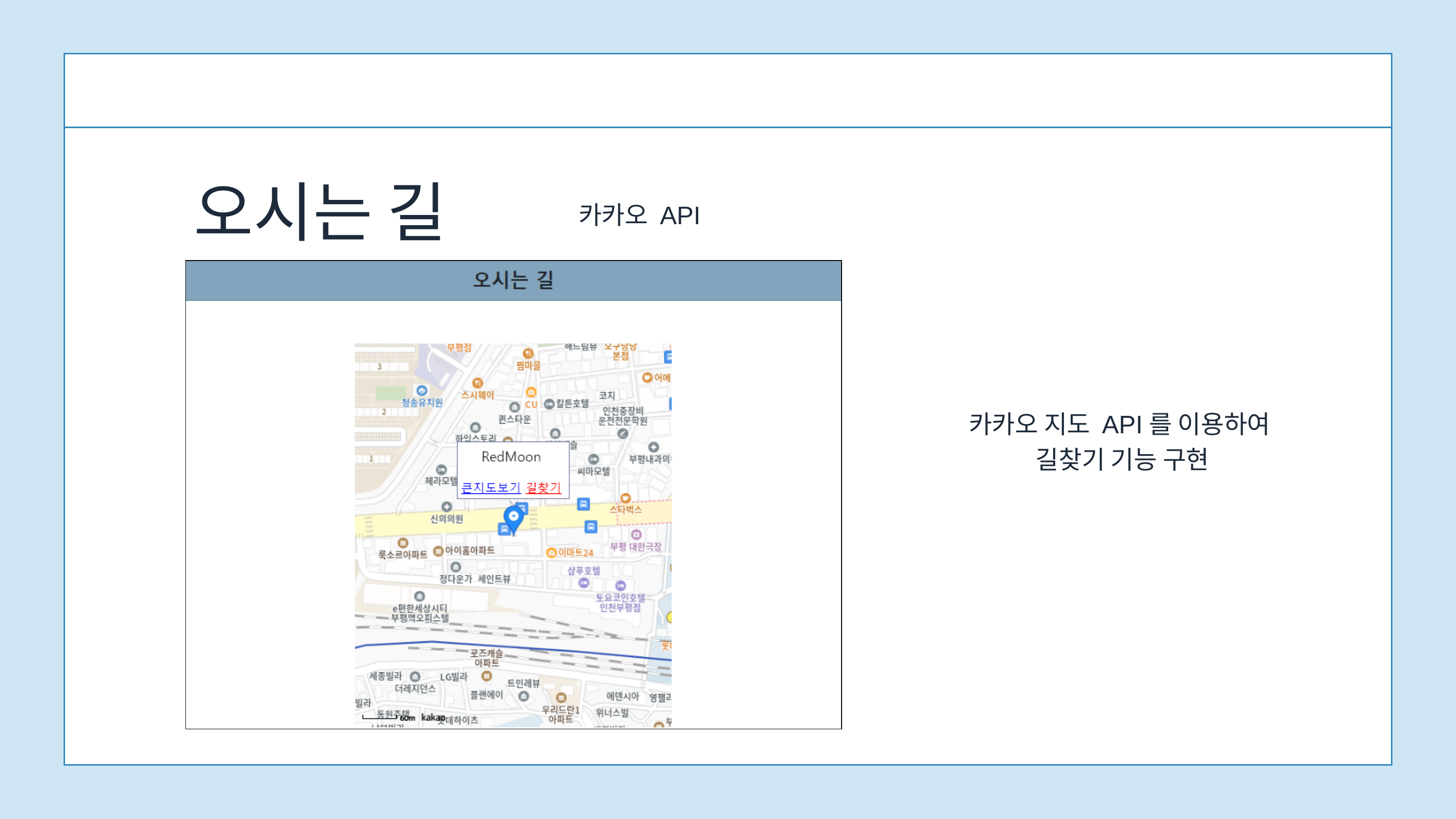

오시는 길

카카오 API

카카오 지도 API를 이용하여
길찾기 기능 구현